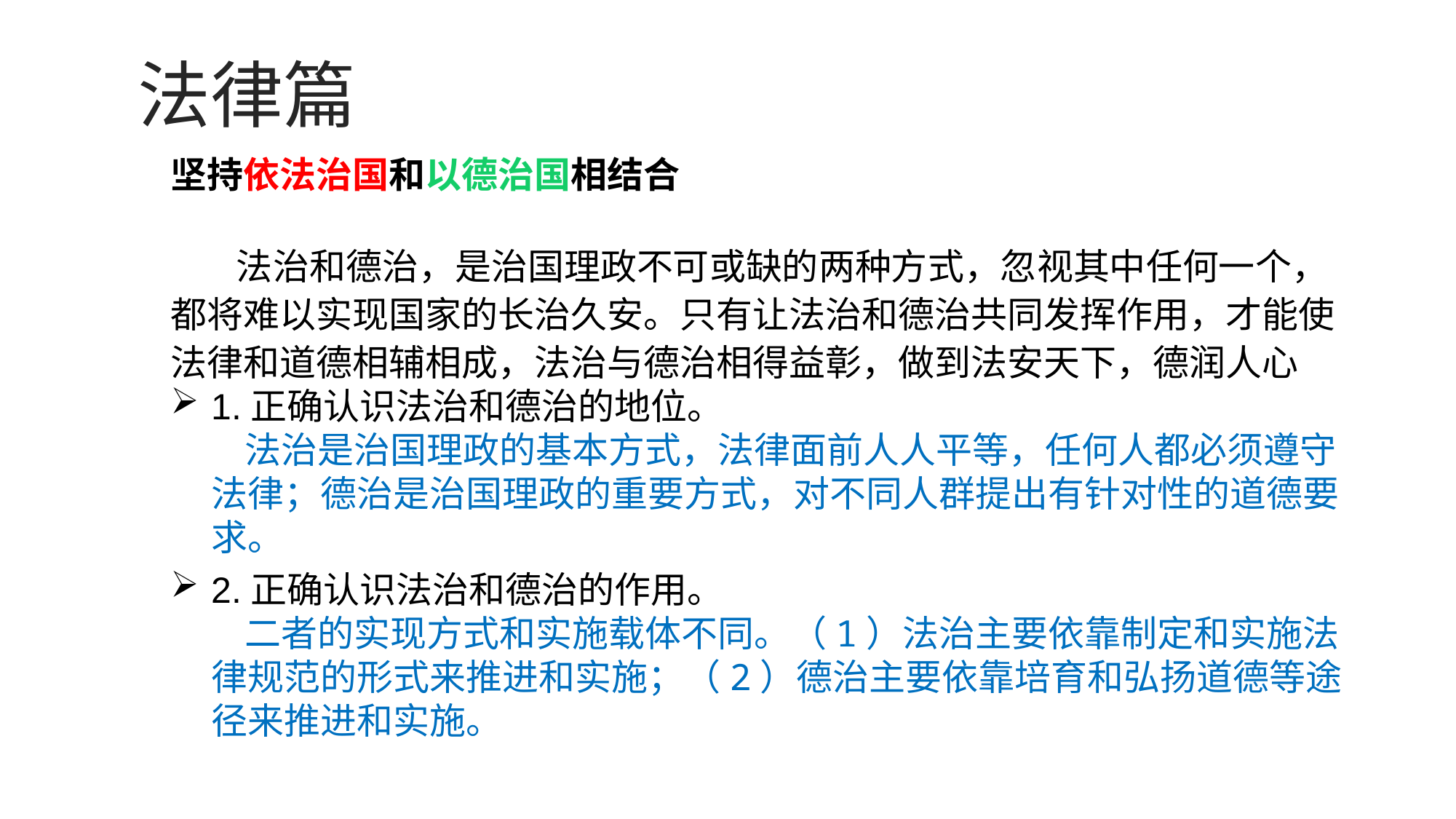

法律篇
坚持依法治国和以德治国相结合

       法治和德治，是治国理政不可或缺的两种方式，忽视其中任何一个，都将难以实现国家的长治久安。只有让法治和德治共同发挥作用，才能使法律和道德相辅相成，法治与德治相得益彰，做到法安天下，德润人心
1.正确认识法治和德治的地位。
        法治是治国理政的基本方式，法律面前人人平等，任何人都必须遵守法律；德治是治国理政的重要方式，对不同人群提出有针对性的道德要求。
2.正确认识法治和德治的作用。
        二者的实现方式和实施载体不同。（1）法治主要依靠制定和实施法律规范的形式来推进和实施；（2）德治主要依靠培育和弘扬道德等途径来推进和实施。